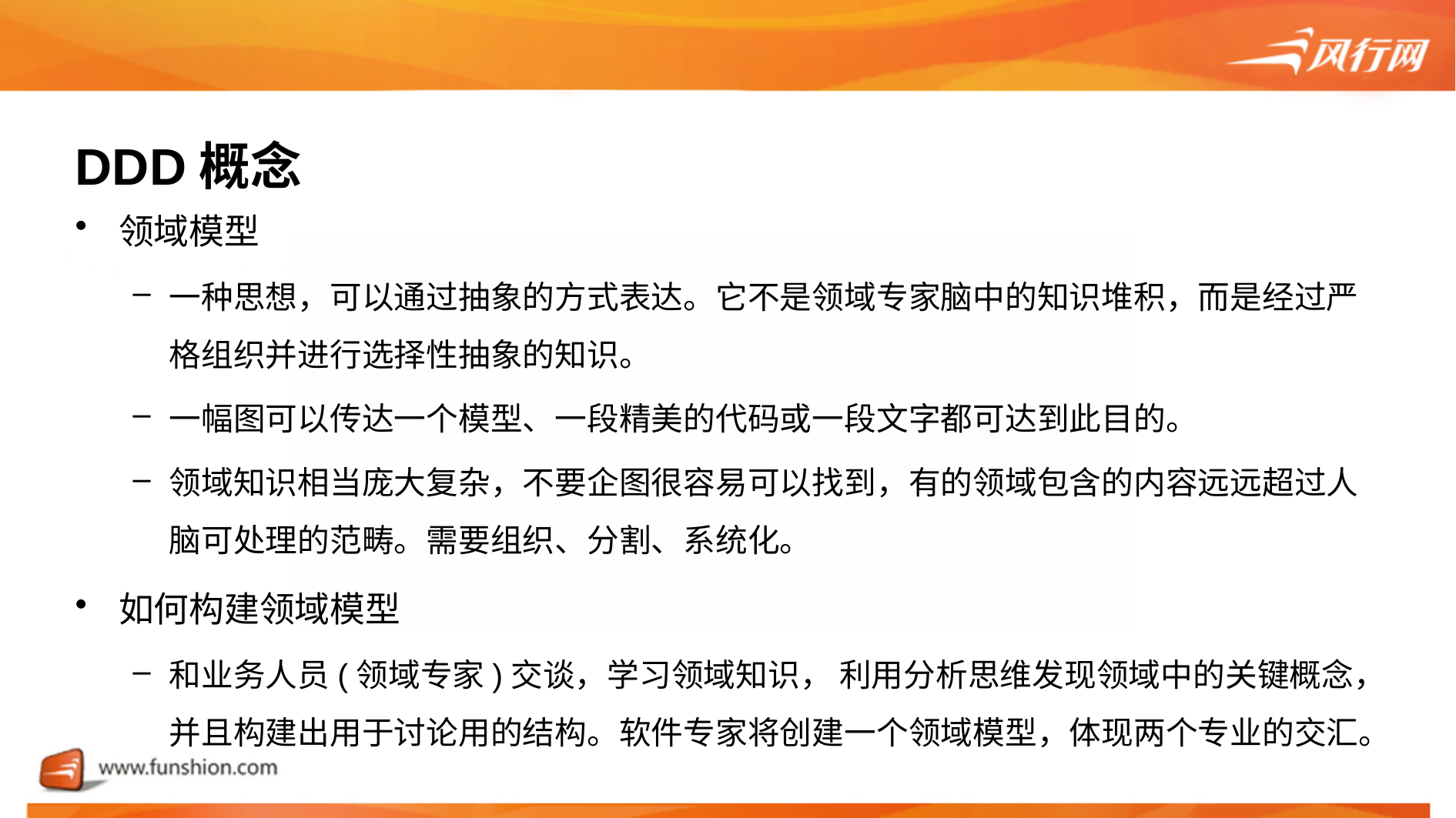

# DDD概念
领域模型
一种思想，可以通过抽象的方式表达。它不是领域专家脑中的知识堆积，而是经过严格组织并进行选择性抽象的知识。
一幅图可以传达一个模型、一段精美的代码或一段文字都可达到此目的。
领域知识相当庞大复杂，不要企图很容易可以找到，有的领域包含的内容远远超过人脑可处理的范畴。需要组织、分割、系统化。
如何构建领域模型
和业务人员(领域专家)交谈，学习领域知识， 利用分析思维发现领域中的关键概念，并且构建出用于讨论用的结构。软件专家将创建一个领域模型，体现两个专业的交汇。